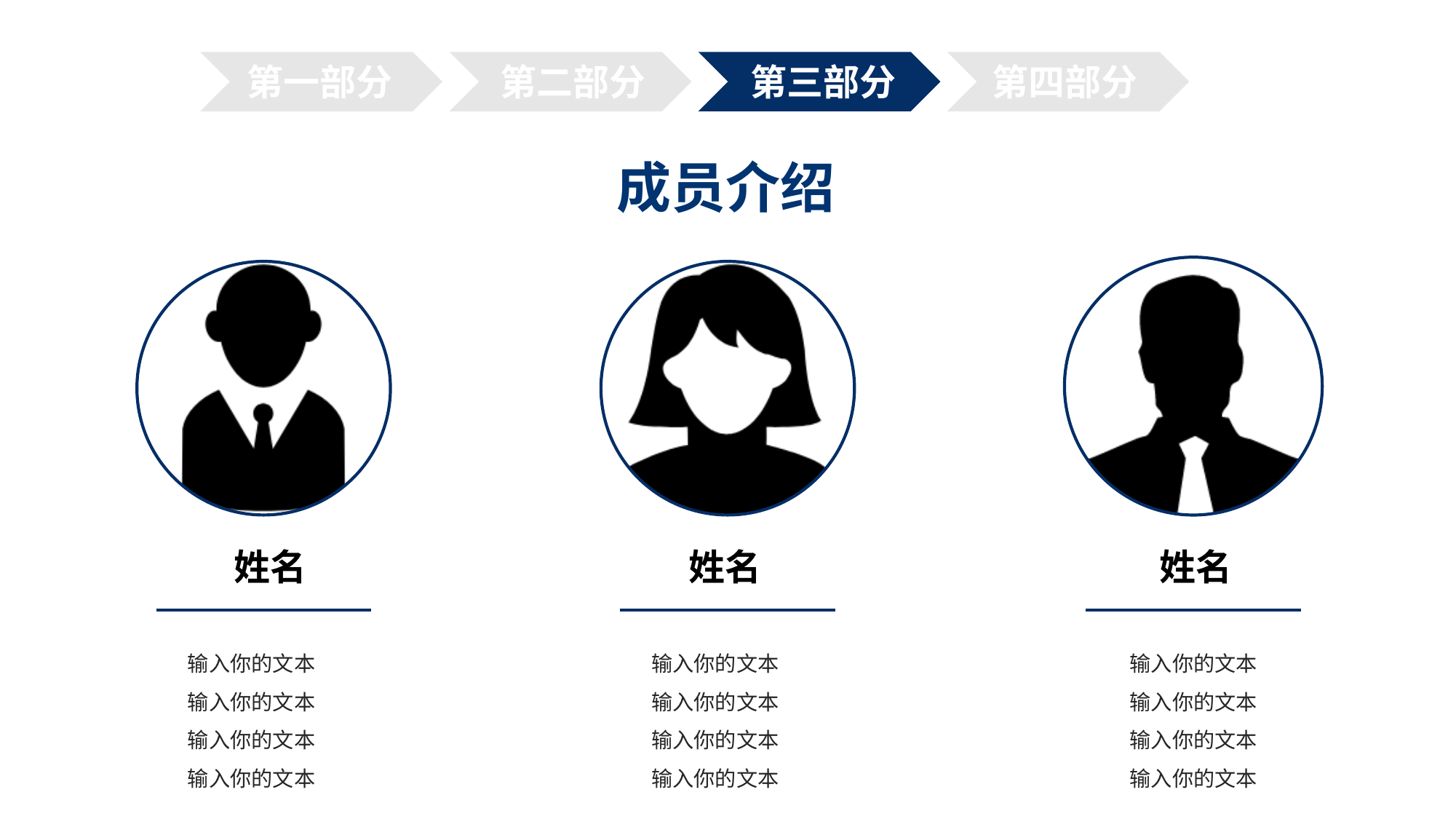

第二部分
第一部分
第三部分
第四部分
成员介绍

姓名
姓名
姓名
输入你的文本
输入你的文本
输入你的文本
输入你的文本
输入你的文本
输入你的文本
输入你的文本
输入你的文本
输入你的文本
输入你的文本
输入你的文本
输入你的文本